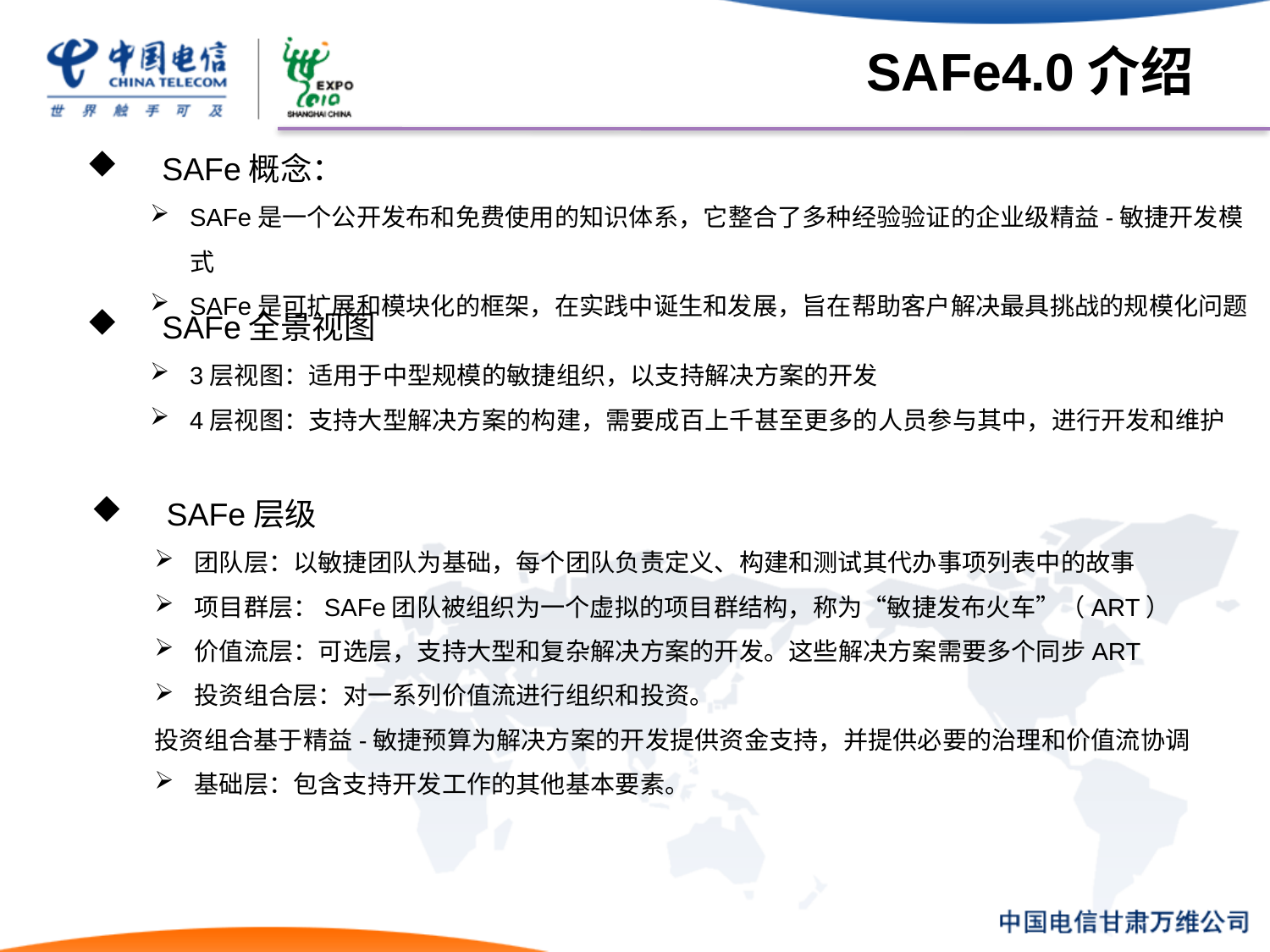

# SAFe4.0介绍

    SAFe概念：
SAFe是一个公开发布和免费使用的知识体系，它整合了多种经验验证的企业级精益-敏捷开发模式
SAFe是可扩展和模块化的框架，在实践中诞生和发展，旨在帮助客户解决最具挑战的规模化问题
    SAFe全景视图
3层视图：适用于中型规模的敏捷组织，以支持解决方案的开发
4层视图：支持大型解决方案的构建，需要成百上千甚至更多的人员参与其中，进行开发和维护
    SAFe层级
团队层：以敏捷团队为基础，每个团队负责定义、构建和测试其代办事项列表中的故事
项目群层：SAFe团队被组织为一个虚拟的项目群结构，称为“敏捷发布火车”（ART）
价值流层：可选层，支持大型和复杂解决方案的开发。这些解决方案需要多个同步ART
投资组合层：对一系列价值流进行组织和投资。
投资组合基于精益-敏捷预算为解决方案的开发提供资金支持，并提供必要的治理和价值流协调
基础层：包含支持开发工作的其他基本要素。

28